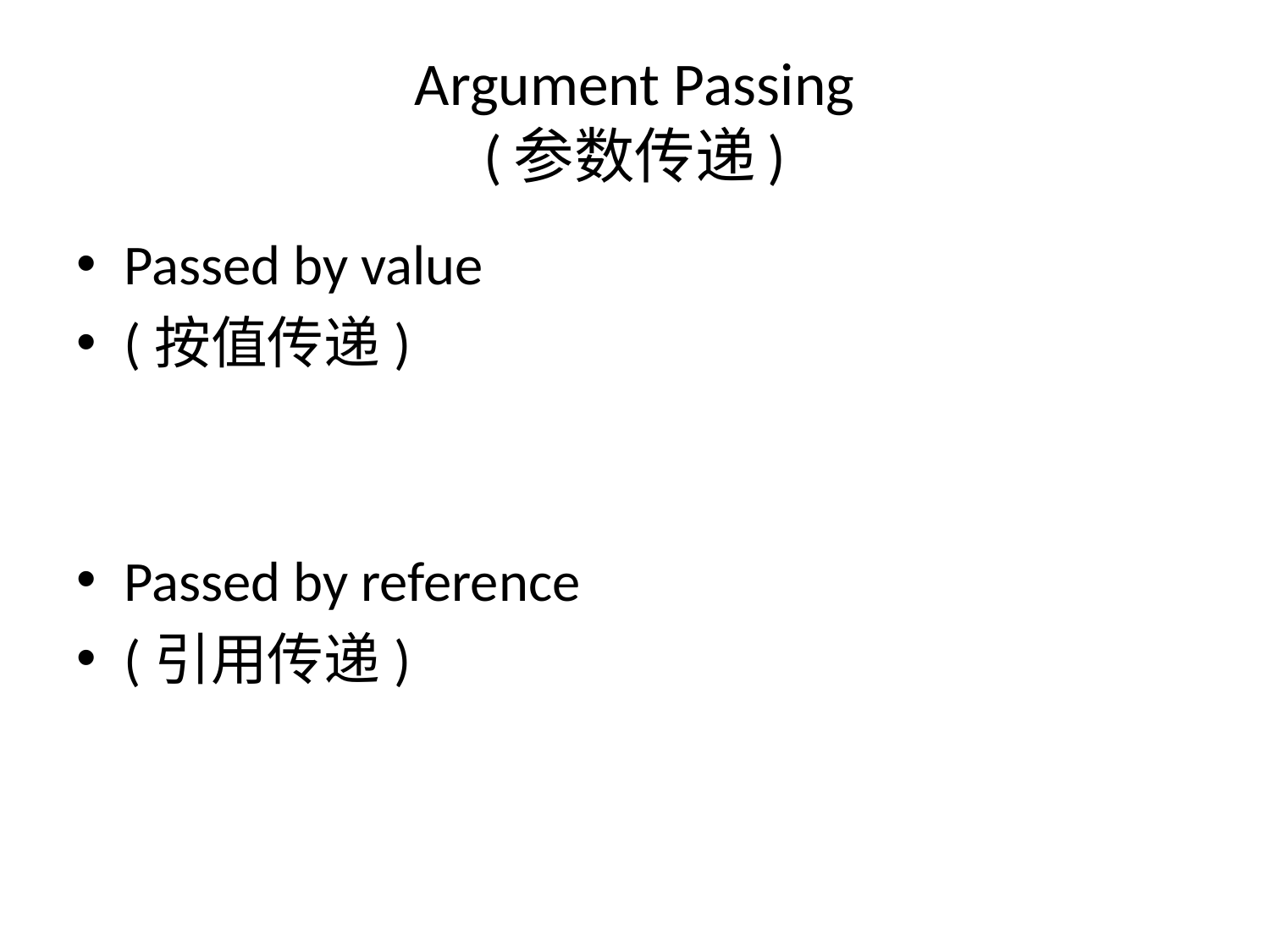

# Argument Passing (参数传递)
Passed by value
(按值传递)

Passed by reference
(引用传递)